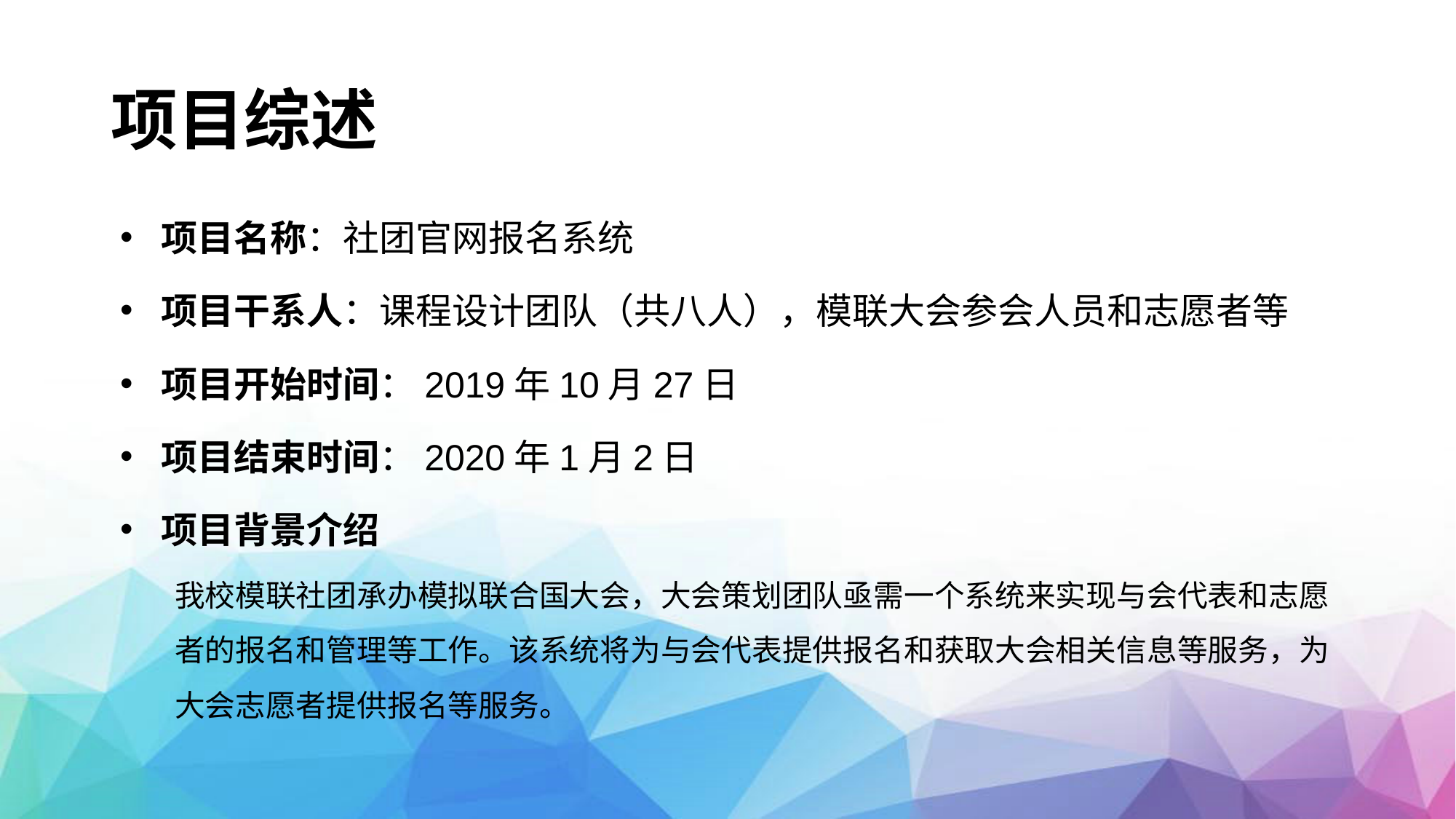

# 项目综述
项目名称：社团官网报名系统
项目干系人：课程设计团队（共八人），模联大会参会人员和志愿者等
项目开始时间：2019年10月27日
项目结束时间：2020年1月2日
项目背景介绍
我校模联社团承办模拟联合国大会，大会策划团队亟需一个系统来实现与会代表和志愿者的报名和管理等工作。该系统将为与会代表提供报名和获取大会相关信息等服务，为大会志愿者提供报名等服务。